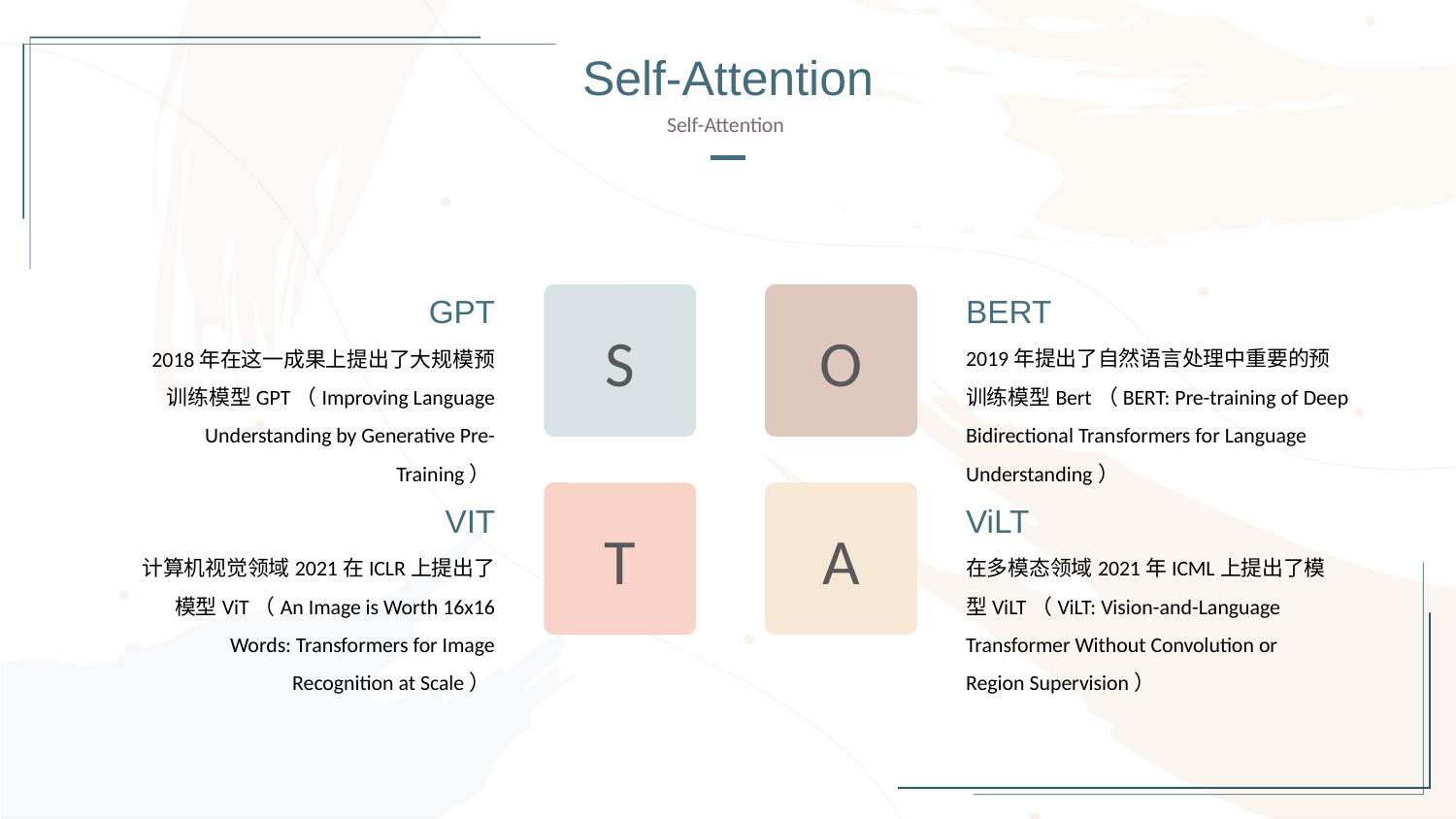

Self-Attention
Self-Attention
GPT
S
O
BERT
2019年提出了自然语言处理中重要的预训练模型Bert（BERT: Pre-training of Deep Bidirectional Transformers for Language Understanding）
2018年在这一成果上提出了大规模预训练模型GPT（Improving Language Understanding by Generative Pre-Training）
T
A
VIT
ViLT
计算机视觉领域2021在ICLR上提出了模型ViT（An Image is Worth 16x16 Words: Transformers for Image Recognition at Scale）
在多模态领域2021年ICML上提出了模型ViLT（ViLT: Vision-and-Language Transformer Without Convolution or Region Supervision）